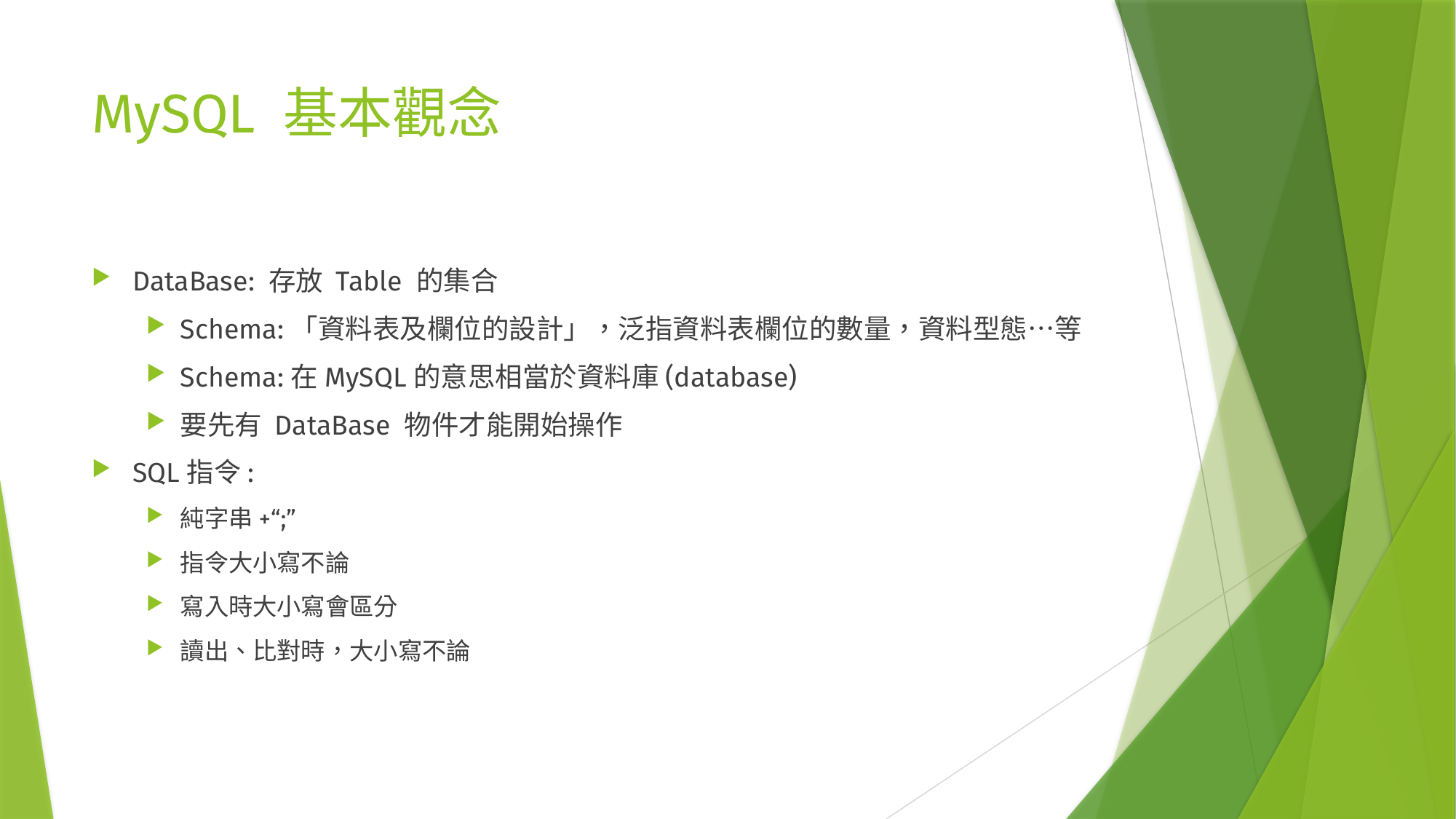

# MySQL 基本觀念
DataBase: 存放 Table 的集合
Schema:「資料表及欄位的設計」，泛指資料表欄位的數量，資料型態…等
Schema:在MySQL的意思相當於資料庫(database)
要先有 DataBase 物件才能開始操作
SQL指令:
純字串+“;”
指令大小寫不論
寫入時大小寫會區分
讀出、比對時，大小寫不論